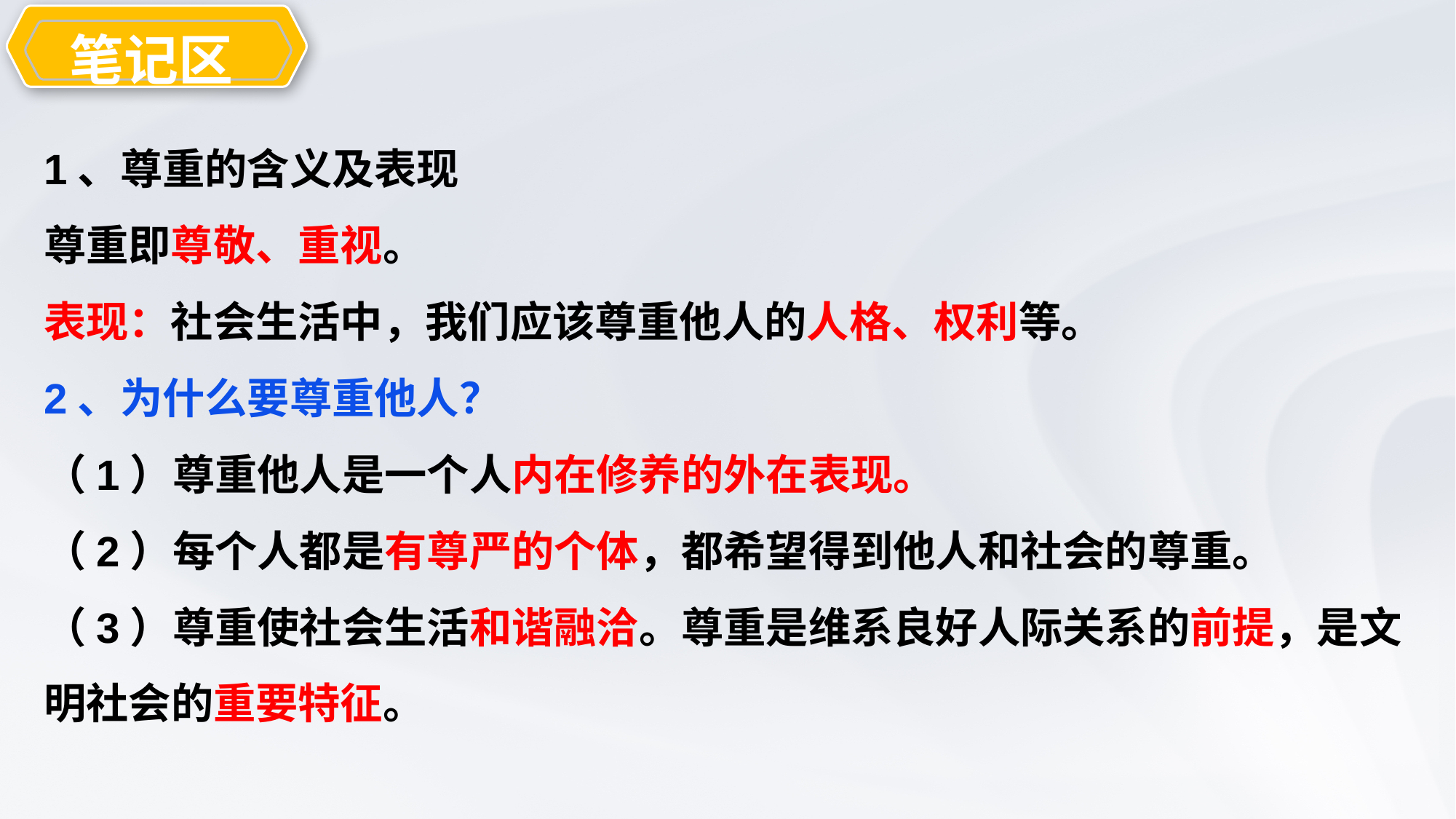

笔记区
教学目
1、尊重的含义及表现
尊重即尊敬、重视。
表现：社会生活中，我们应该尊重他人的人格、权利等。
2、为什么要尊重他人？
（1）尊重他人是一个人内在修养的外在表现。
（2）每个人都是有尊严的个体，都希望得到他人和社会的尊重。
（3）尊重使社会生活和谐融洽。尊重是维系良好人际关系的前提，是文明社会的重要特征。